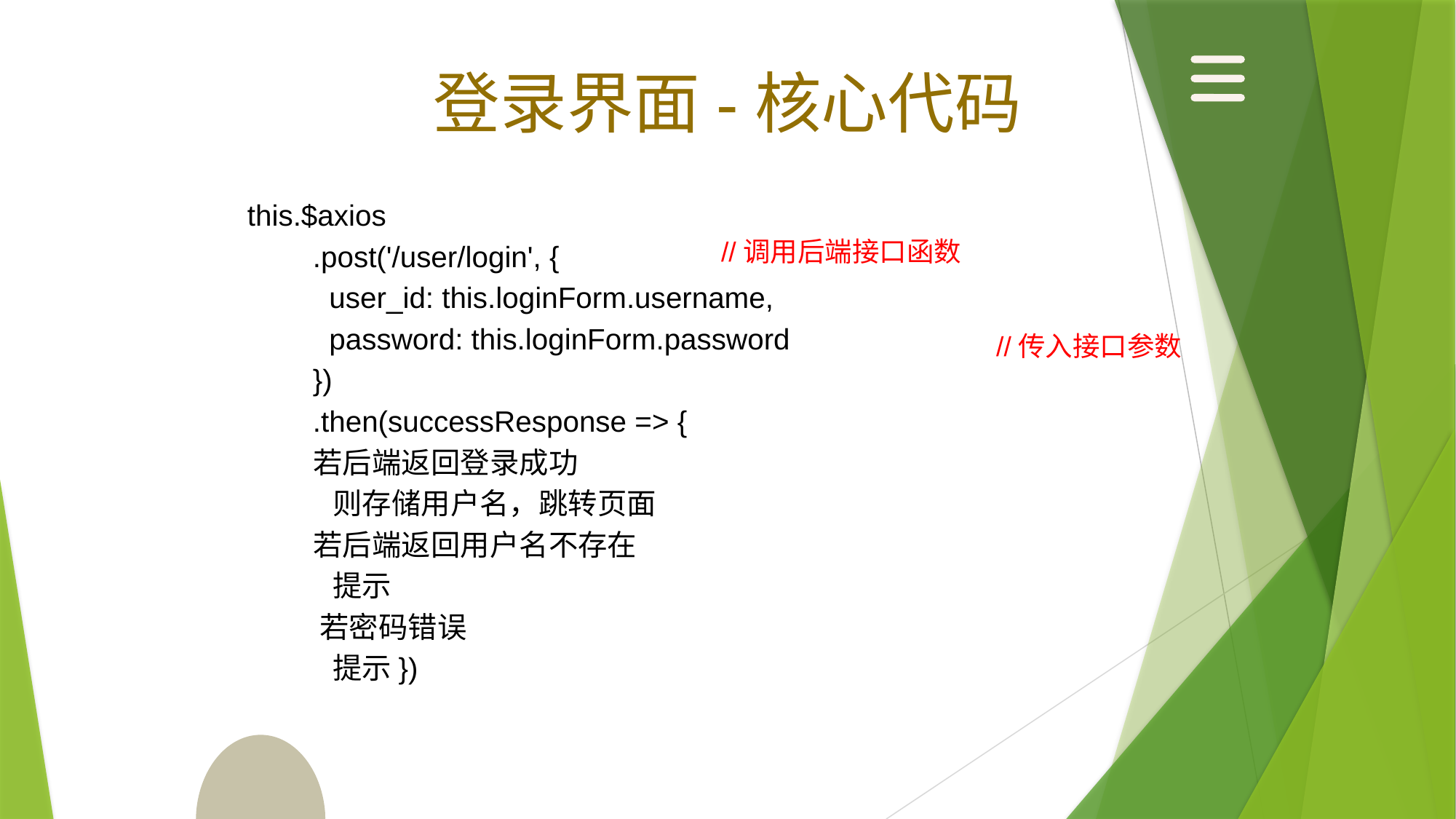

登录界面-核心代码

this.$axios
        .post('/user/login', {
          user_id: this.loginForm.username,
          password: this.loginForm.password
        })
        .then(successResponse => {
         若后端返回登录成功
            则存储用户名，跳转页面
         若后端返回用户名不存在
            提示
          若密码错误
            提示})

//调用后端接口函数
//传入接口参数